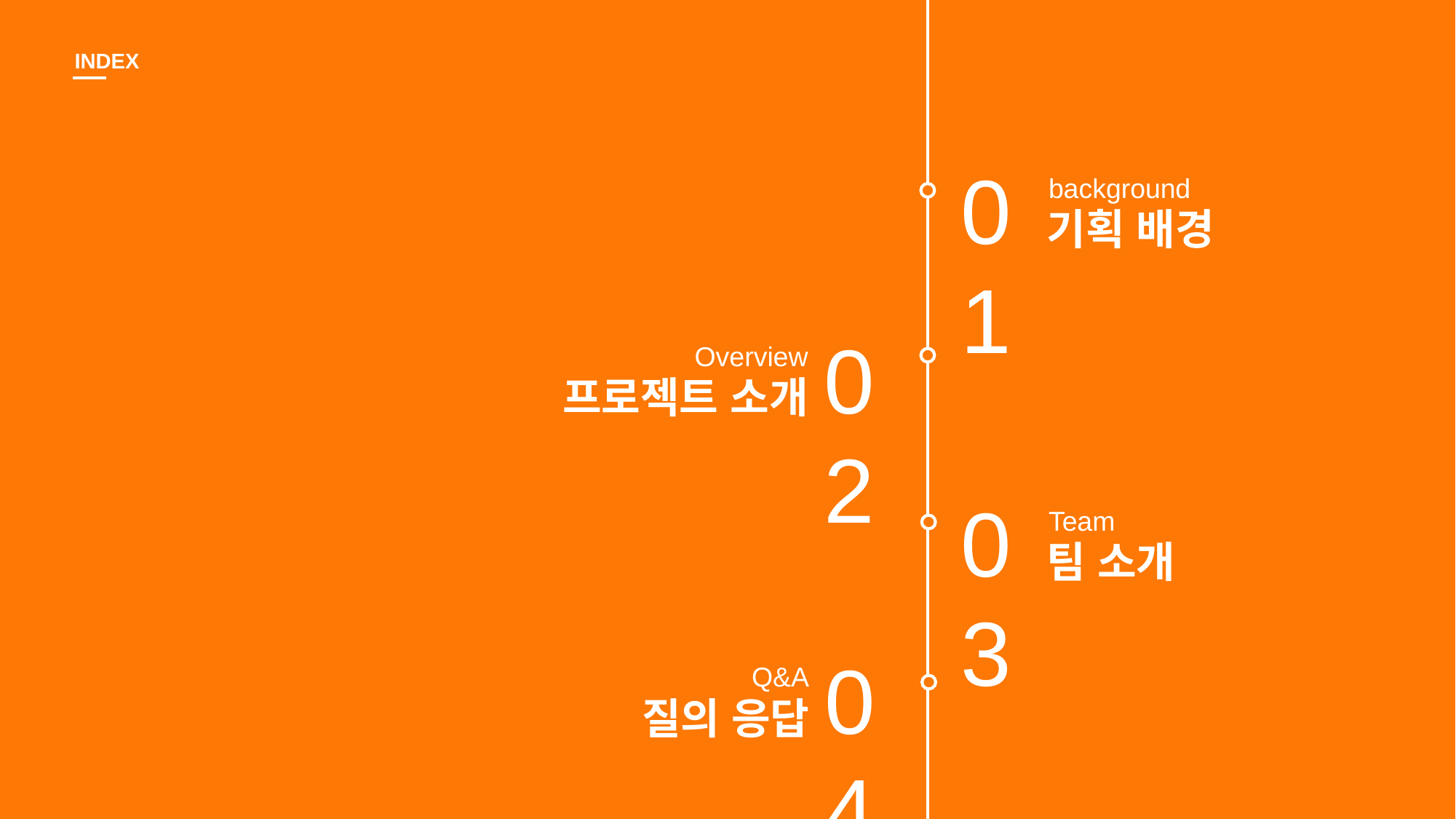

INDEX
01
background
기획 배경

02
Overview
프로젝트 소개

03
Team
팀 소개

04
Q&A
질의 응답